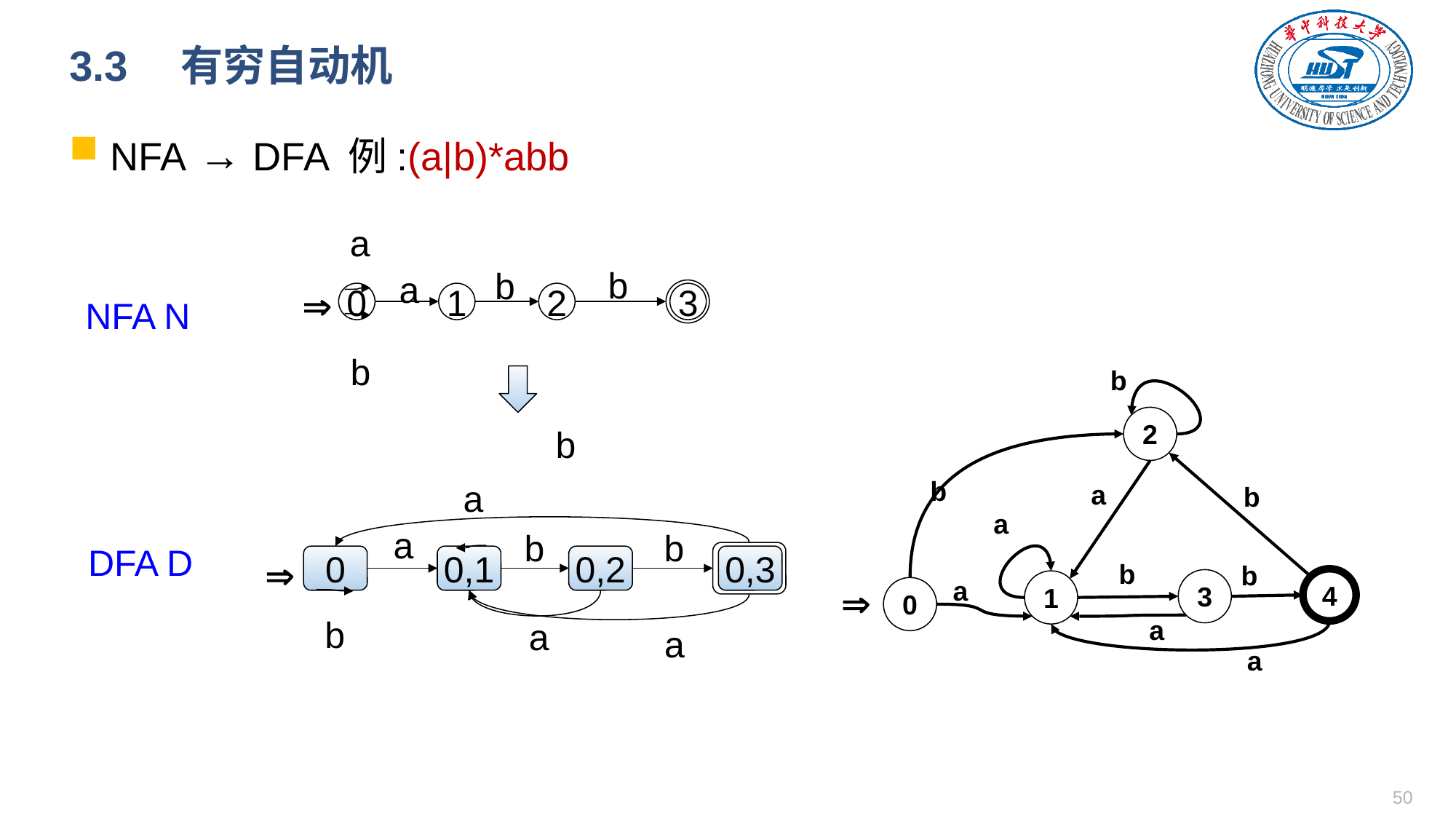

# 3.3　有穷自动机
NFA → DFA 例:(a|b)*abb
a
b
b
a

3
0
1
2
b
⇒
NFA N
b
2
b
a
b
a
b
b
a
4
3
1
0
a
a

b
a
a
b
b

⇒
0
0,1
0,2
0,3
b
a
a
DFA D
⇒
50